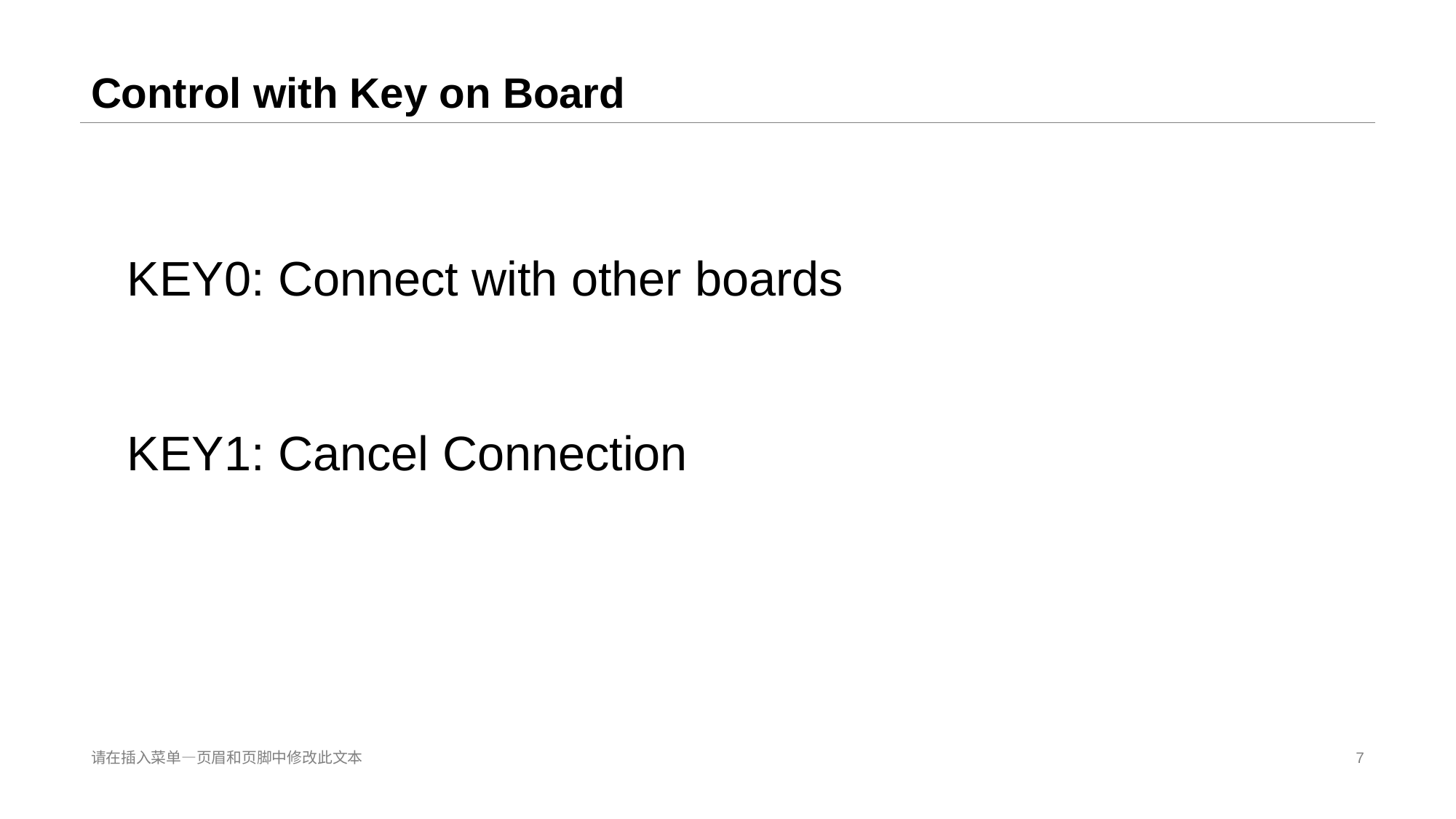

# Control with Key on Board
KEY0: Connect with other boards

KEY1: Cancel Connection
请在插入菜单—页眉和页脚中修改此文本
7